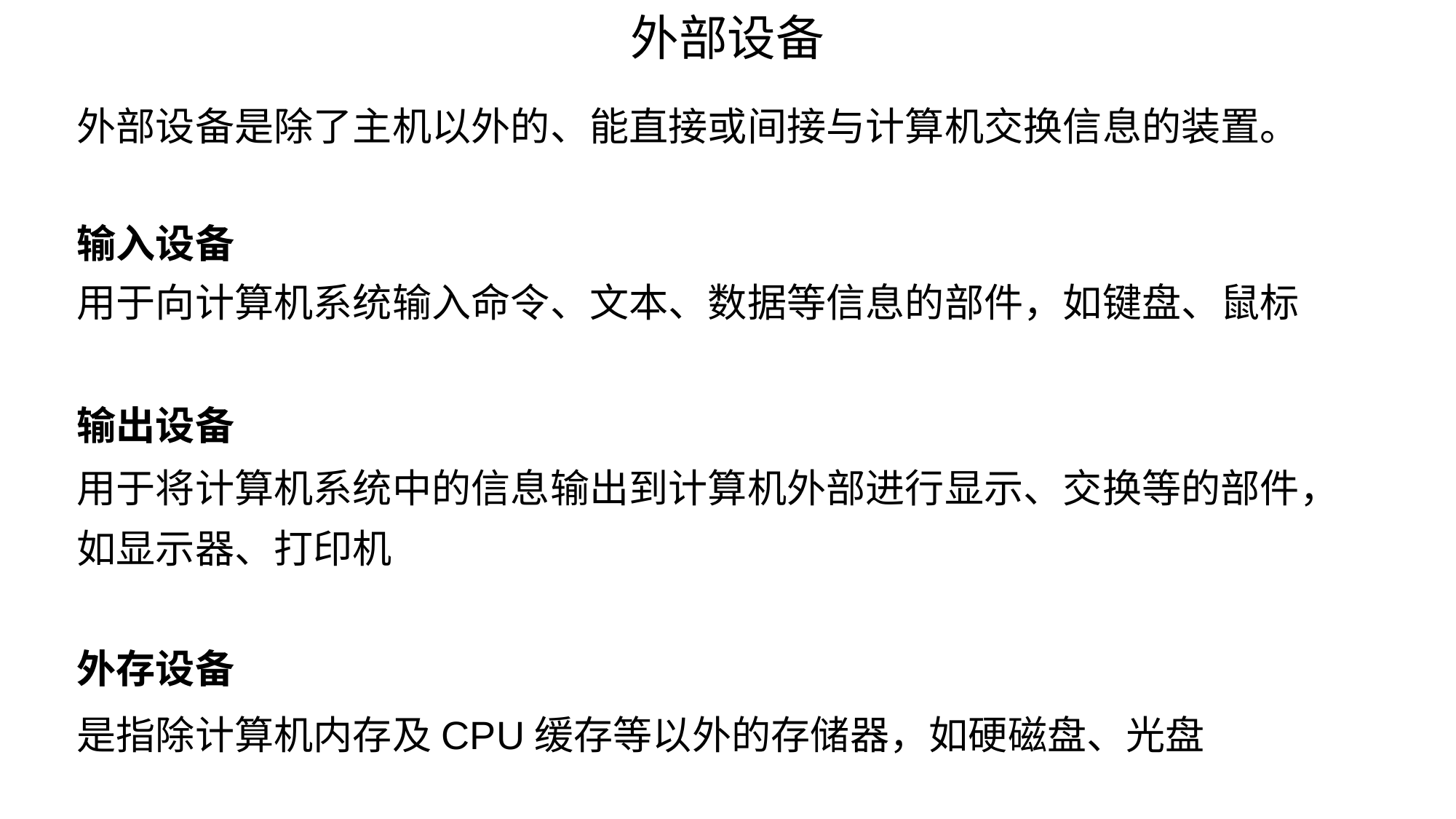

外部设备
外部设备是除了主机以外的、能直接或间接与计算机交换信息的装置。
输入设备
用于向计算机系统输入命令、文本、数据等信息的部件，如键盘、鼠标
输出设备
用于将计算机系统中的信息输出到计算机外部进行显示、交换等的部件，如显示器、打印机
外存设备
是指除计算机内存及CPU缓存等以外的存储器，如硬磁盘、光盘